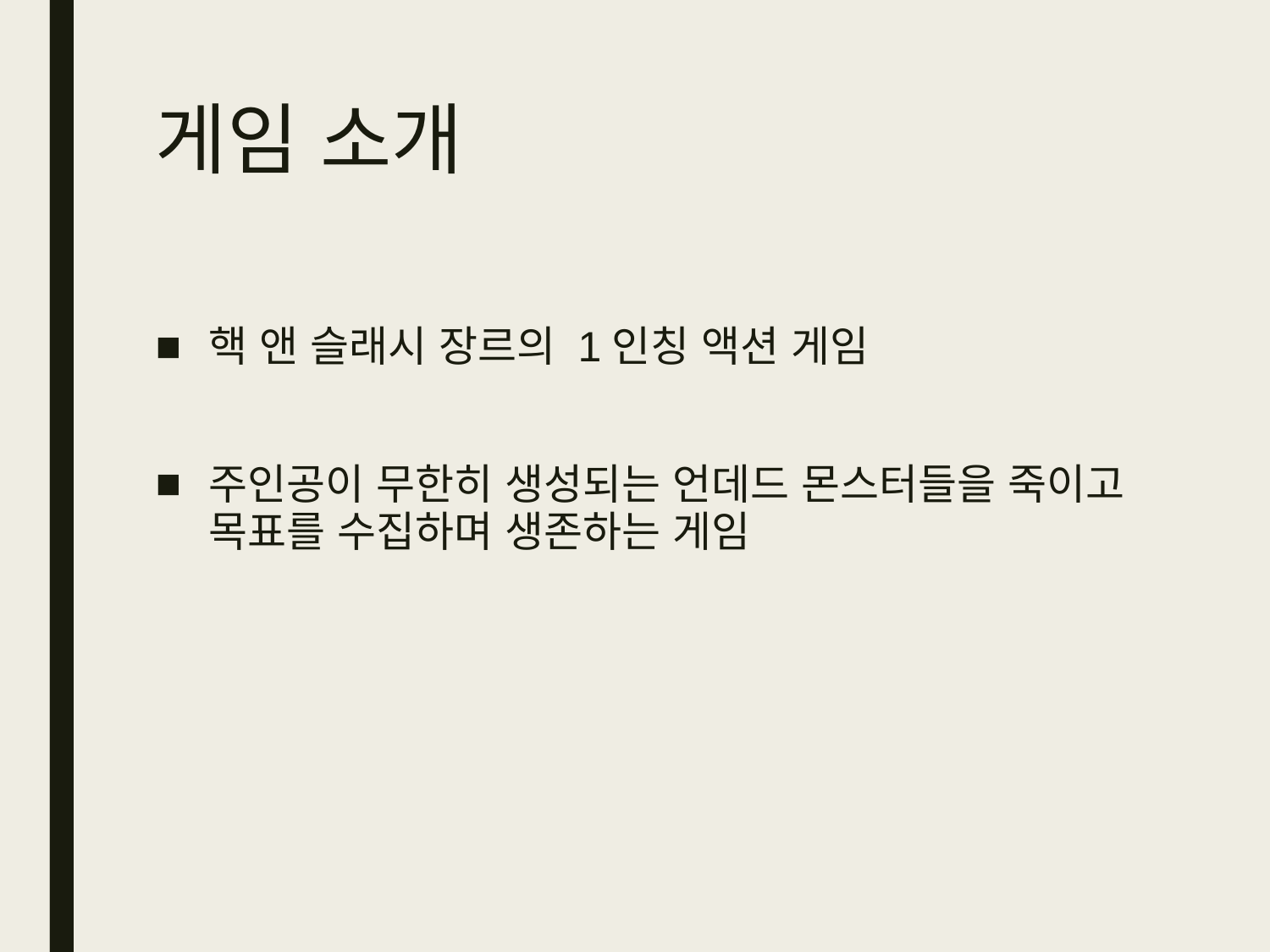

# 게임 소개
핵 앤 슬래시 장르의 1인칭 액션 게임

주인공이 무한히 생성되는 언데드 몬스터들을 죽이고 목표를 수집하며 생존하는 게임